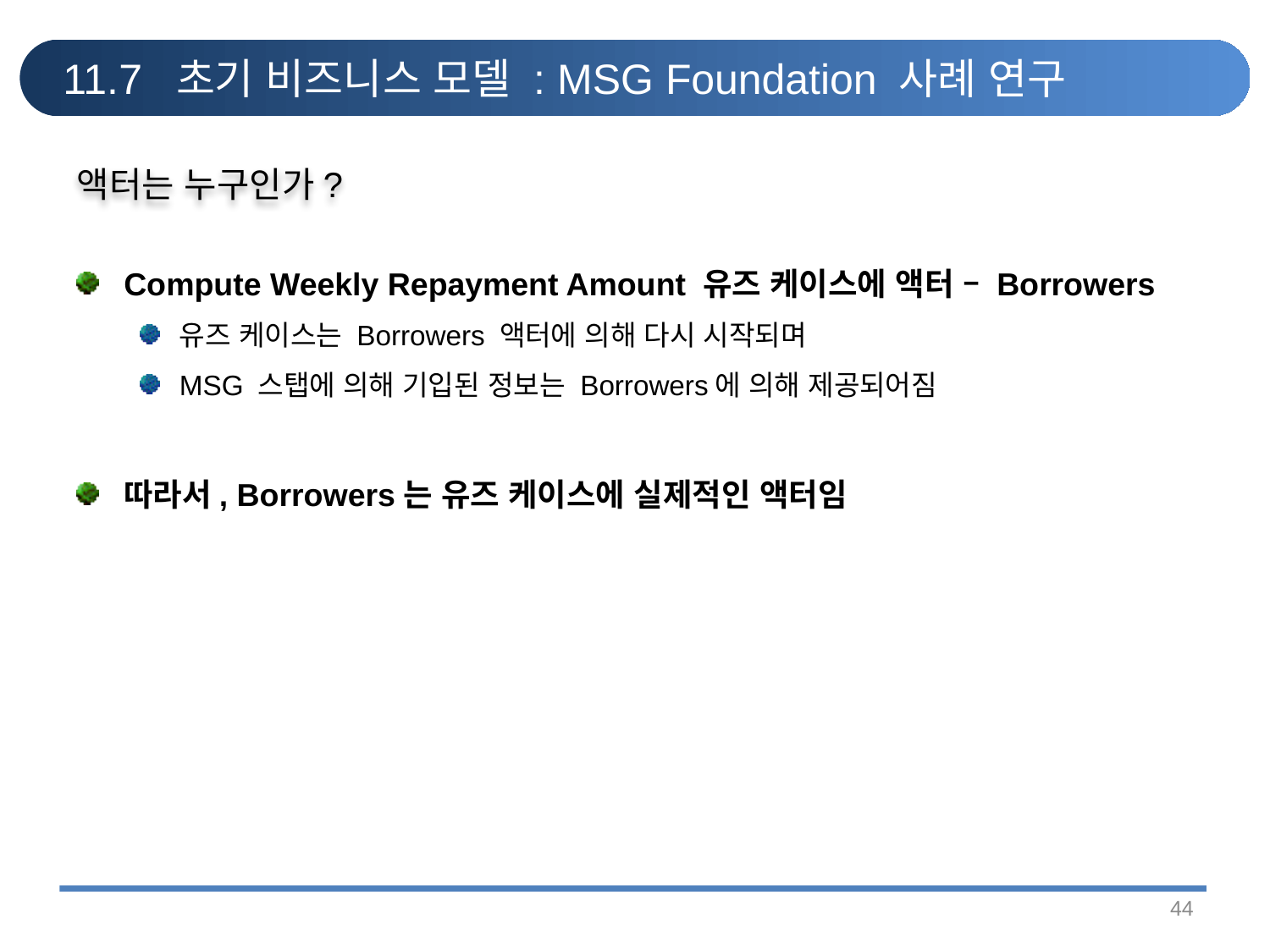

# 11.7  초기 비즈니스 모델 : MSG Foundation 사례 연구
액터는 누구인가?
Compute Weekly Repayment Amount 유즈 케이스에 액터 – Borrowers
유즈 케이스는 Borrowers 액터에 의해 다시 시작되며
MSG 스탭에 의해 기입된 정보는 Borrowers에 의해 제공되어짐

따라서, Borrowers는 유즈 케이스에 실제적인 액터임
44